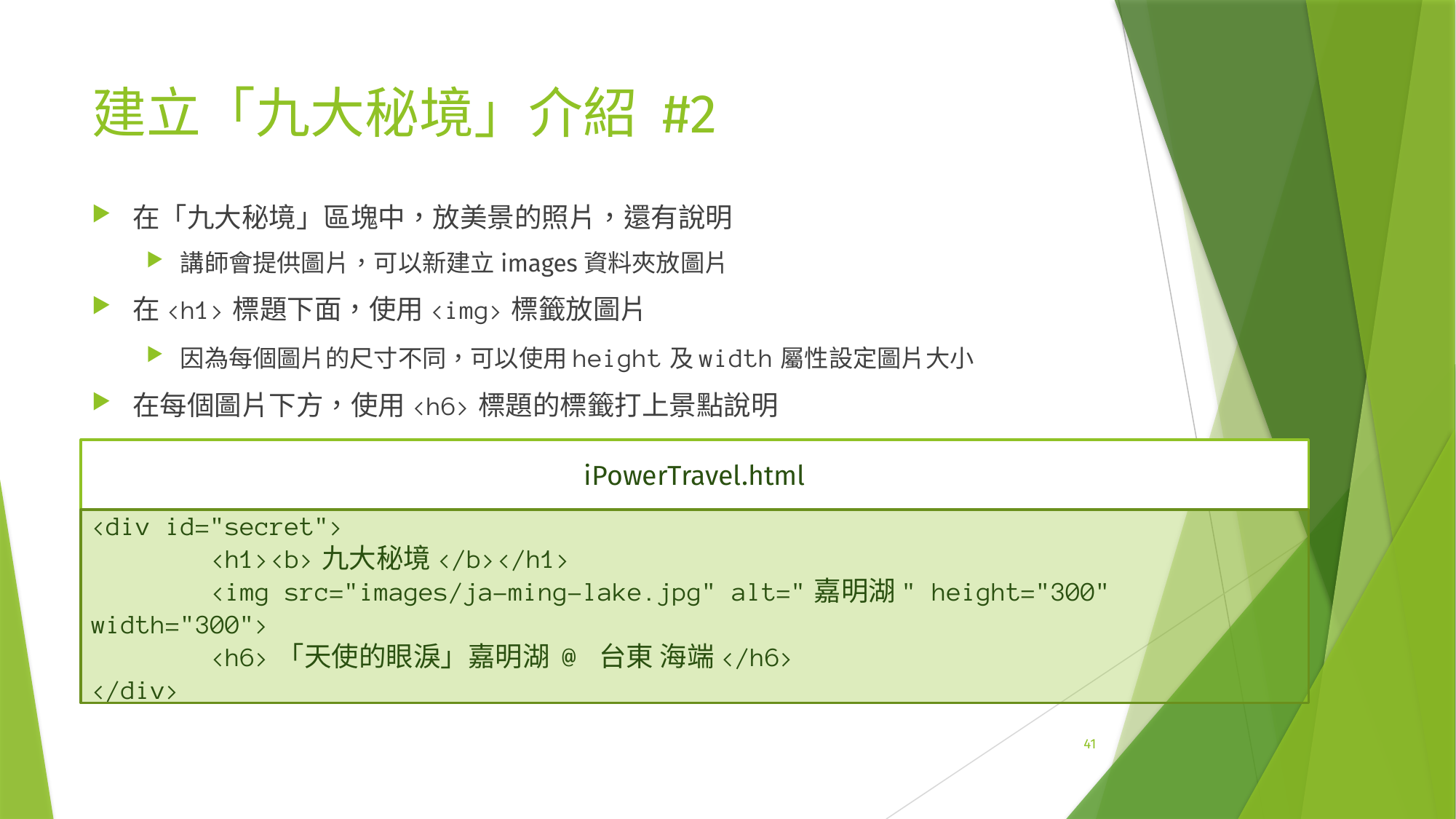

# 建立「九大秘境」介紹 #2
在「九大秘境」區塊中，放美景的照片，還有說明
講師會提供圖片，可以新建立images資料夾放圖片
在<h1>標題下面，使用<img>標籤放圖片
因為每個圖片的尺寸不同，可以使用height及width屬性設定圖片大小
在每個圖片下方，使用<h6>標題的標籤打上景點說明
iPowerTravel.html
<div id="secret">
        <h1><b>九大秘境</b></h1>
        <img src="images/ja-ming-lake.jpg" alt="嘉明湖" height="300" width="300">
        <h6>「天使的眼淚」嘉明湖 @ 台東 海端</h6>
</div>
41